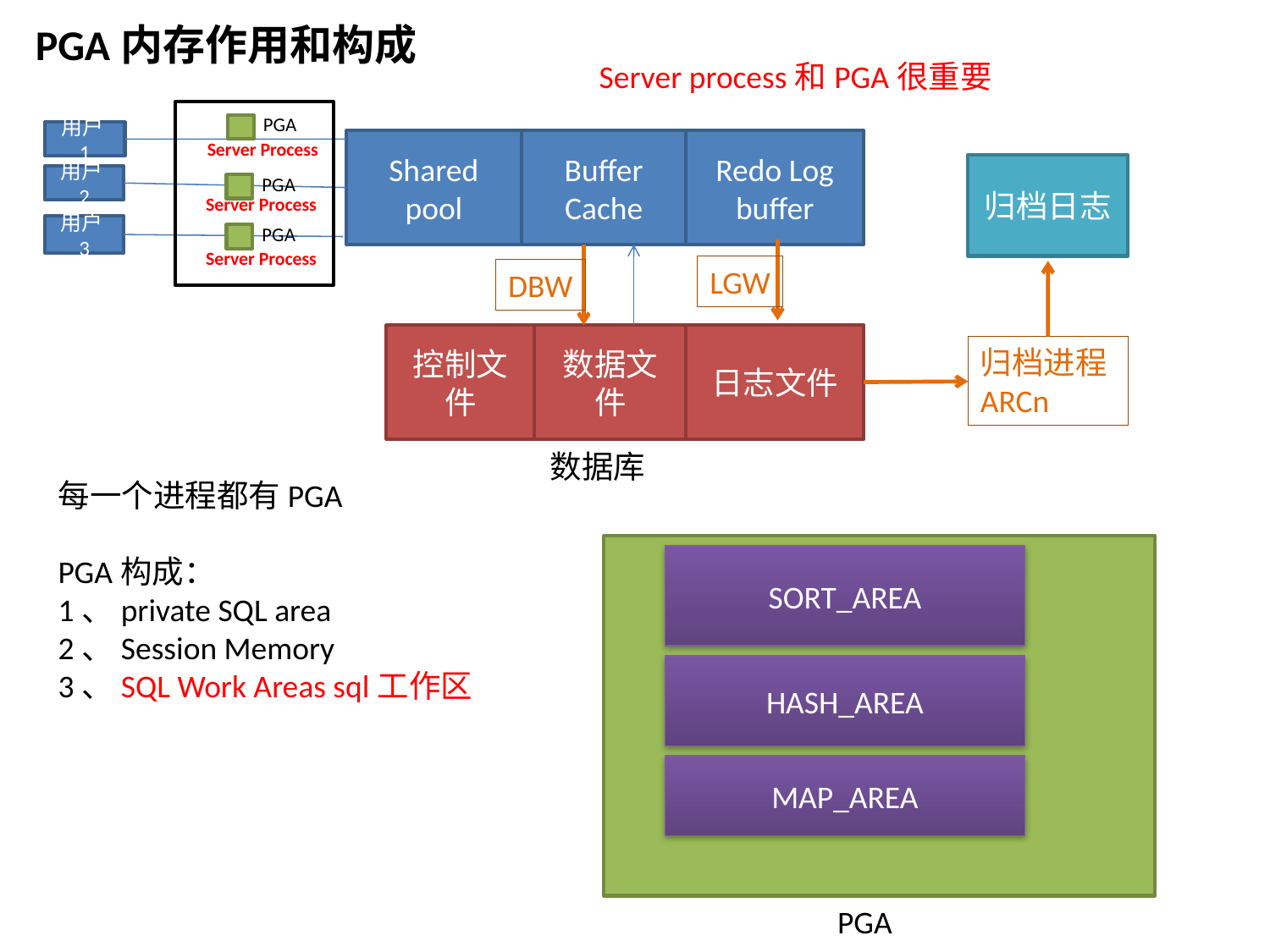

PGA内存作用和构成
Server process和PGA很重要

PGA

用户1
Shared pool
Buffer Cache
Redo Log buffer
Server Process
归档日志
PGA
用户2

Server Process
PGA
用户3

Server Process
LGW
DBW
日志文件
控制文件
数据文件
归档进程
ARCn
数据库
每一个进程都有PGA

PGA构成：
1、private SQL area
2、Session Memory
3、SQL Work Areas sql工作区

SORT_AREA
HASH_AREA
MAP_AREA
PGA